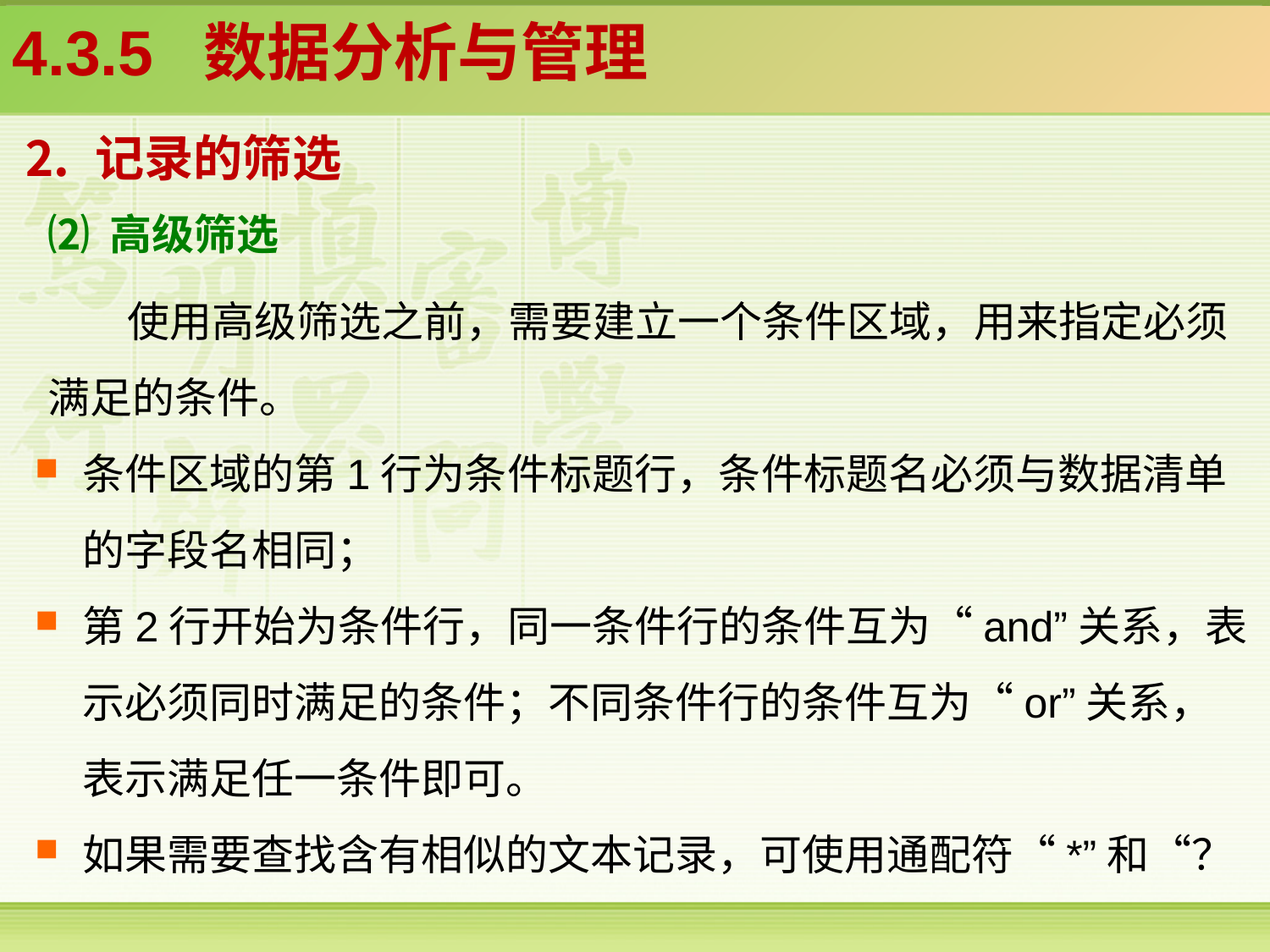

4.3.5  数据分析与管理
⒉ 记录的筛选
⑵ 高级筛选
使用高级筛选之前，需要建立一个条件区域，用来指定必须满足的条件。
条件区域的第1行为条件标题行，条件标题名必须与数据清单的字段名相同；
第2行开始为条件行，同一条件行的条件互为“and”关系，表示必须同时满足的条件；不同条件行的条件互为“or”关系，表示满足任一条件即可。
如果需要查找含有相似的文本记录，可使用通配符“*”和“？

97